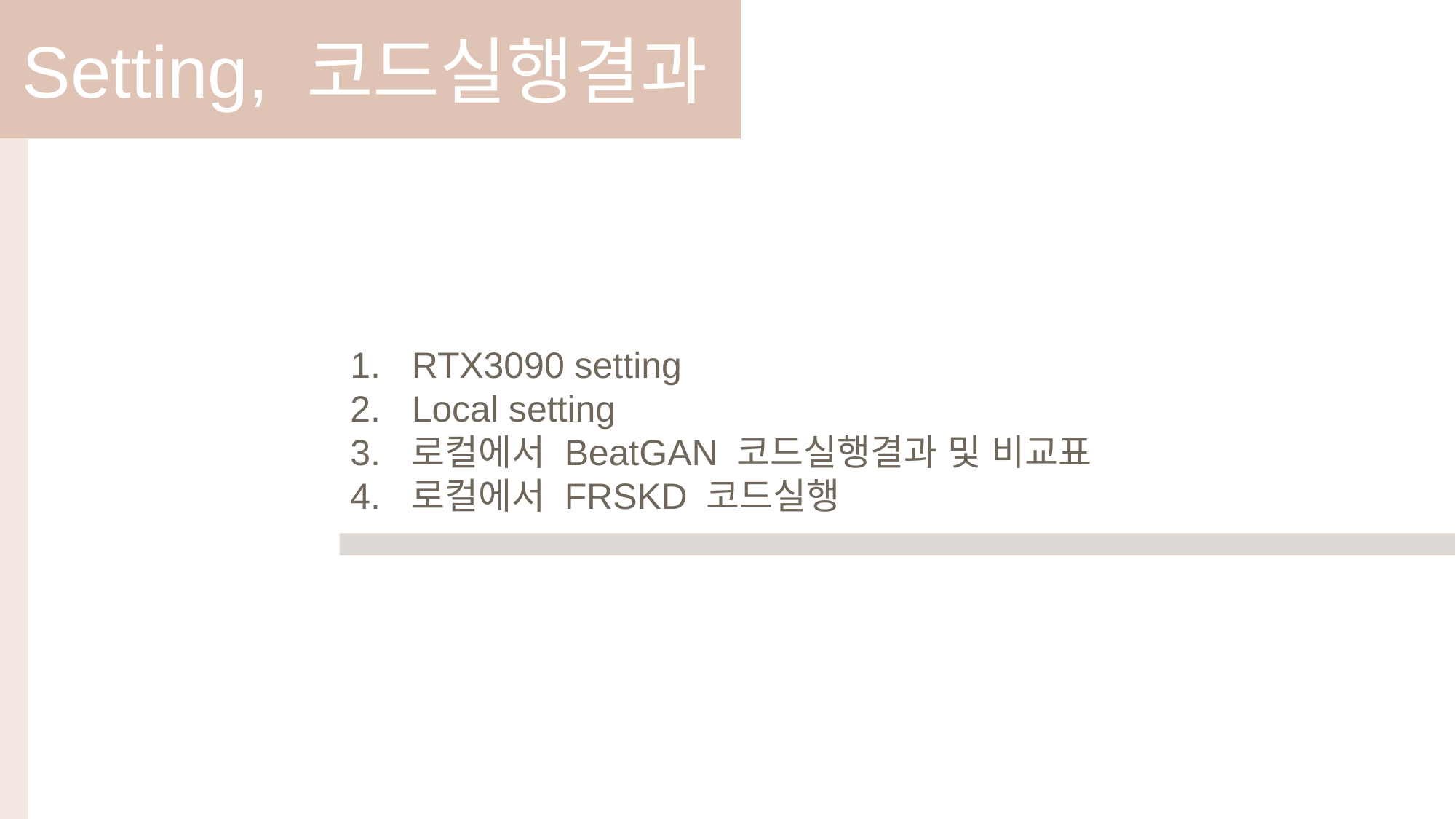

Setting, 코드실행결과
RTX3090 setting
Local setting
로컬에서 BeatGAN 코드실행결과 및 비교표
로컬에서 FRSKD 코드실행